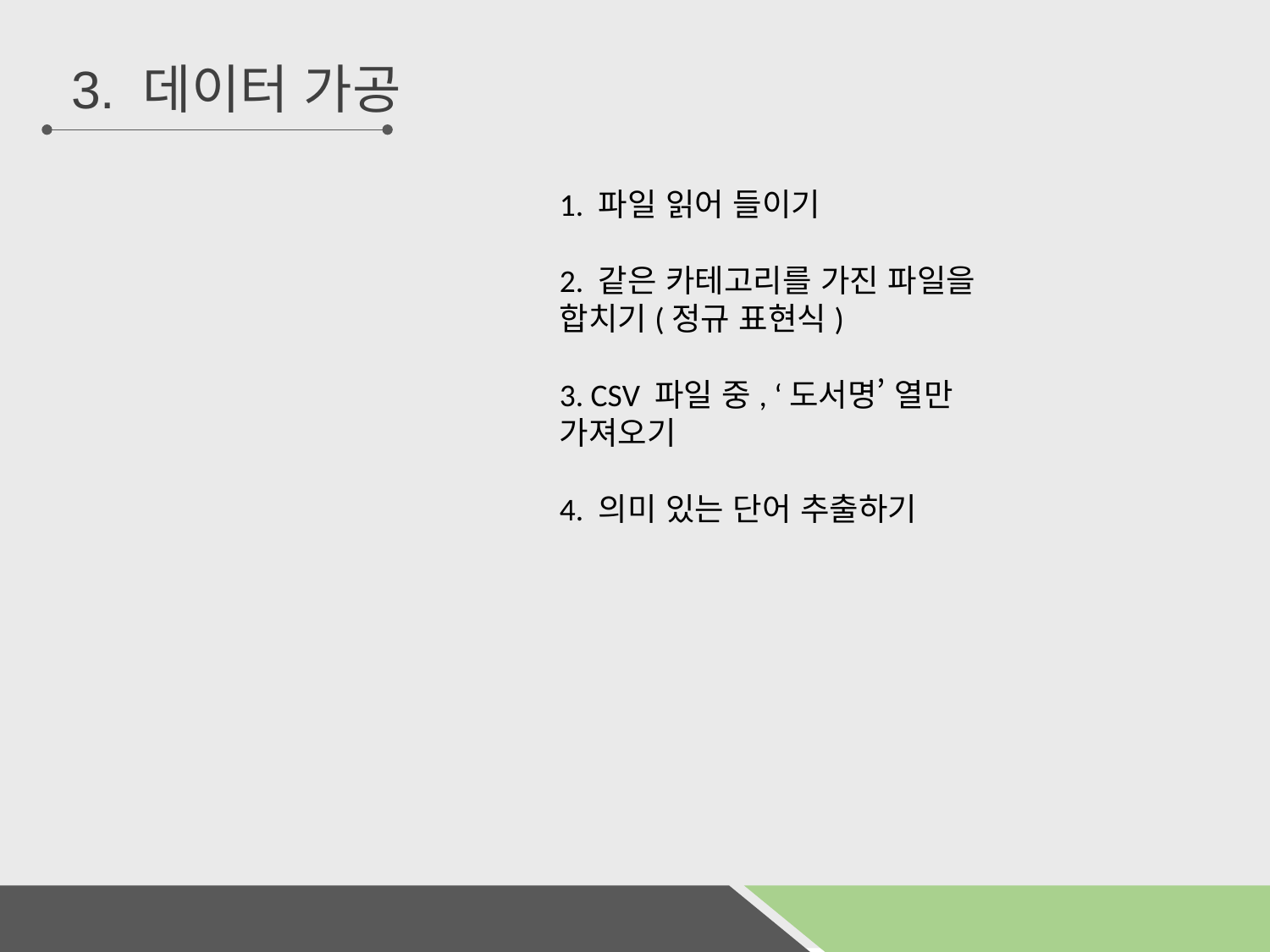

# 3. 데이터 가공

1. 파일 읽어 들이기

2. 같은 카테고리를 가진 파일을 합치기(정규 표현식)

3. CSV 파일 중, ‘도서명’ 열만 가져오기

4. 의미 있는 단어 추출하기